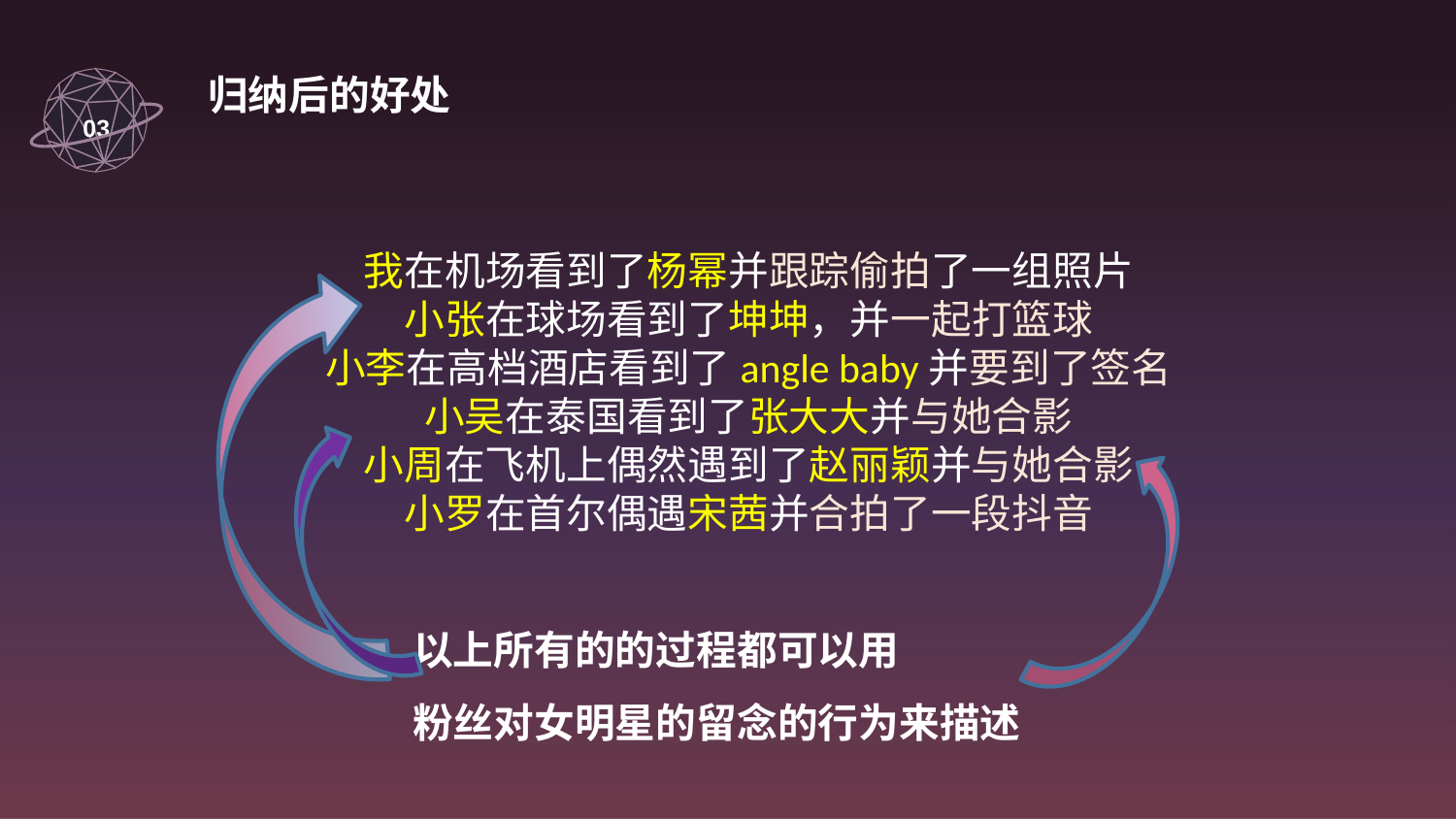

归纳后的好处

03

我在机场看到了杨幂并跟踪偷拍了一组照片
小张在球场看到了坤坤，并一起打篮球
小李在高档酒店看到了angle baby并要到了签名
小吴在泰国看到了张大大并与她合影
小周在飞机上偶然遇到了赵丽颖并与她合影
小罗在首尔偶遇宋茜并合拍了一段抖音

以上所有的的过程都可以用
粉丝对女明星的留念的行为来描述